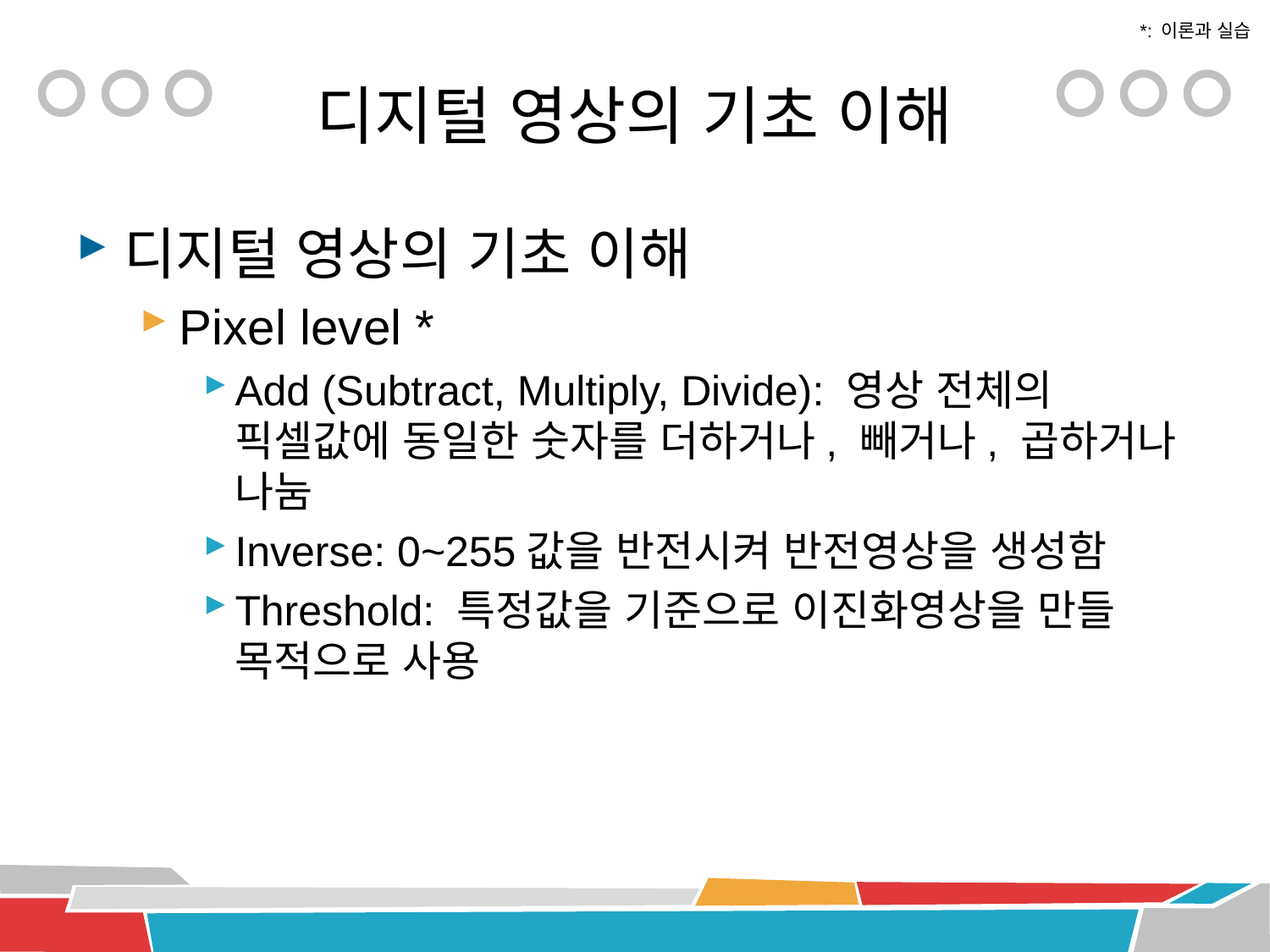

*: 이론과 실습
# 디지털 영상의 기초 이해
디지털 영상의 기초 이해
Pixel level *
Add (Subtract, Multiply, Divide): 영상 전체의 픽셀값에 동일한 숫자를 더하거나, 빼거나, 곱하거나 나눔
Inverse: 0~255값을 반전시켜 반전영상을 생성함
Threshold: 특정값을 기준으로 이진화영상을 만들 목적으로 사용